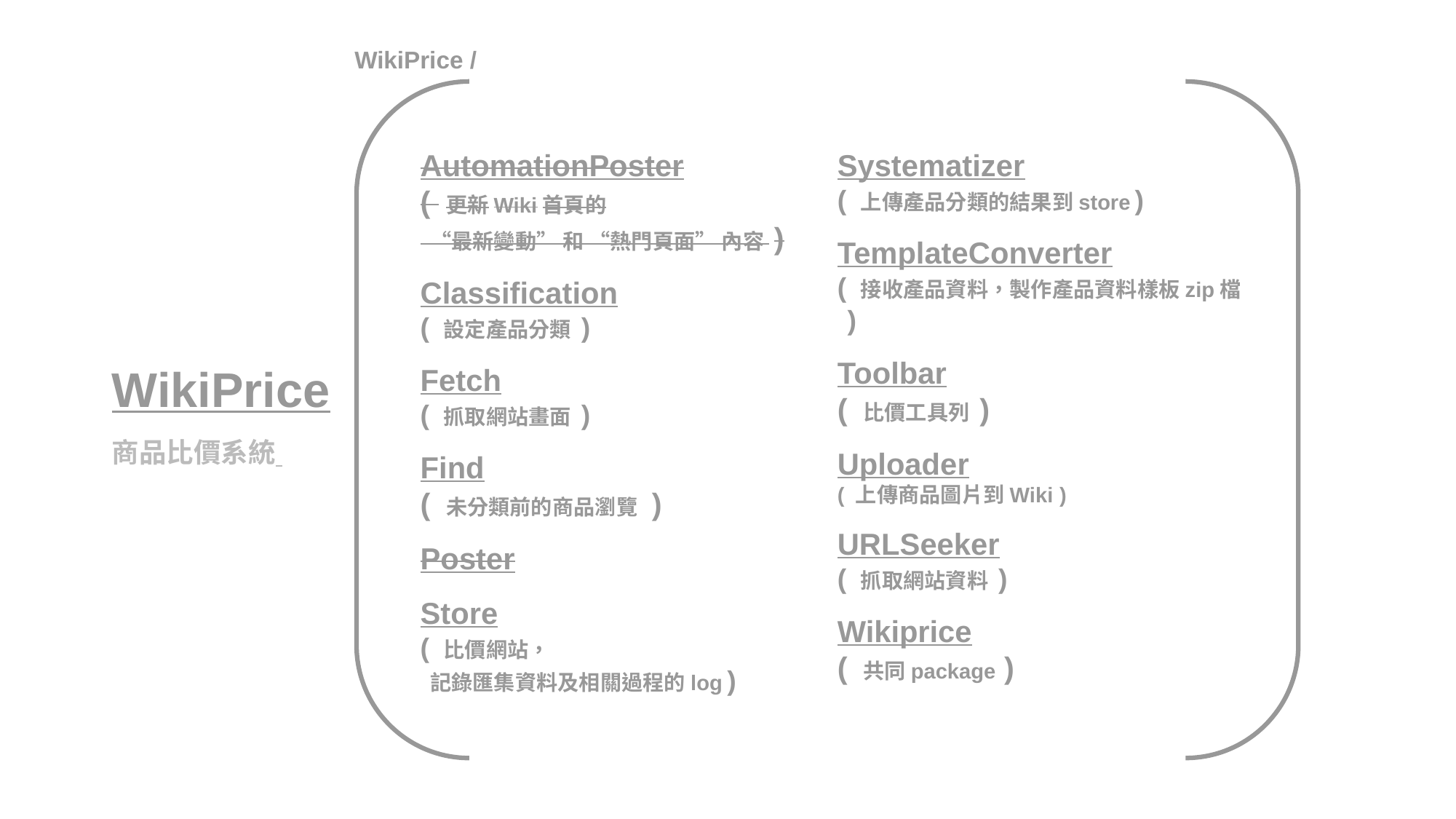

WikiPrice /

AutomationPoster
( 更新Wiki首頁的
  “最新變動” 和 “熱門頁面” 內容 )
Classification
( 設定產品分類 )
Fetch
( 抓取網站畫面 )
Find
( 未分類前的商品瀏覽 )
Poster
Store
( 比價網站，
  記錄匯集資料及相關過程的log )
Systematizer
( 上傳產品分類的結果到store )
TemplateConverter
( 接收產品資料，製作產品資料樣板zip檔 )
Toolbar
( 比價工具列 )
Uploader
( 上傳商品圖片到Wiki )
URLSeeker
( 抓取網站資料 )
Wikiprice
( 共同package )
WikiPrice
商品比價系統